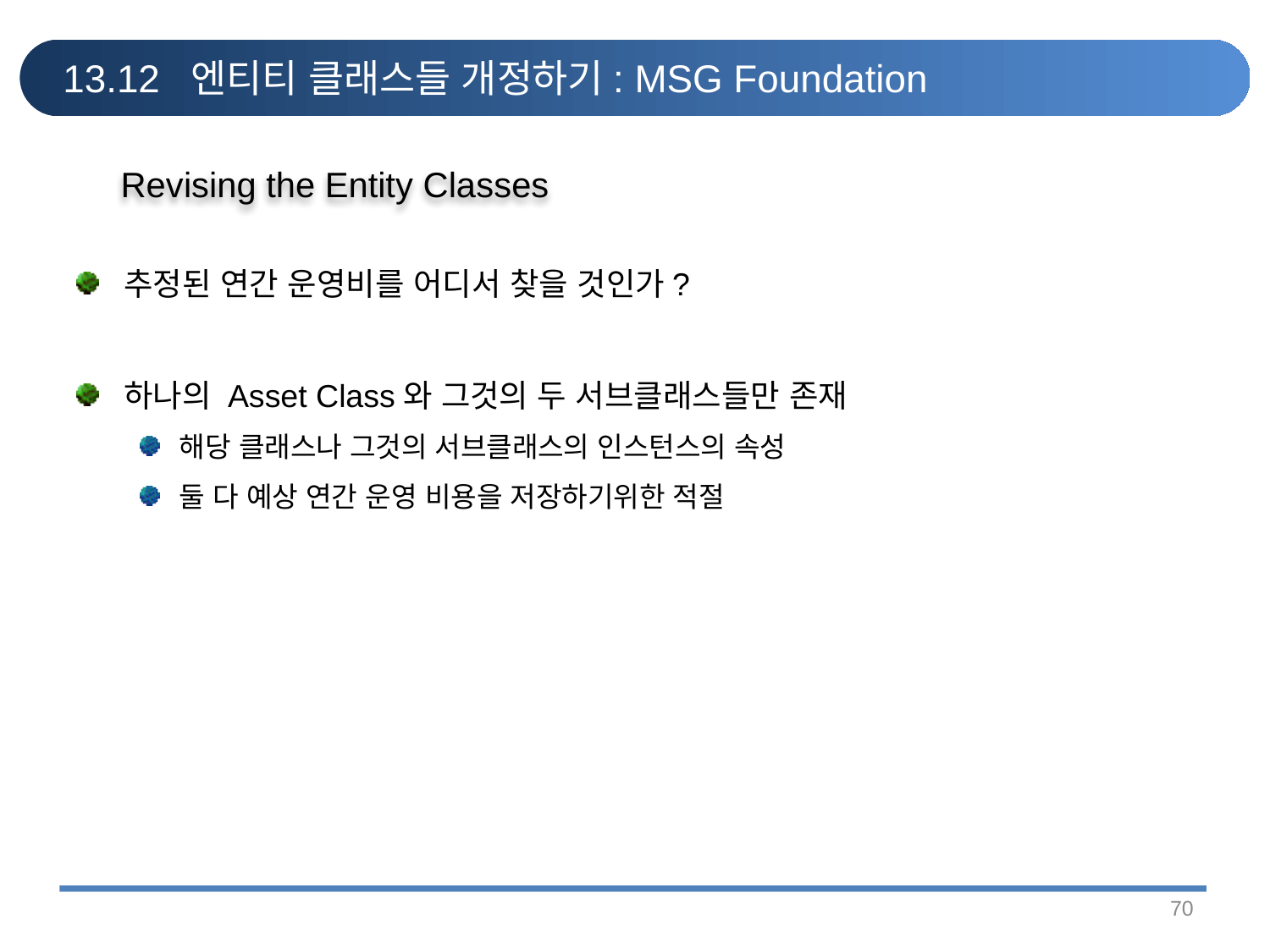

# 13.12  엔티티 클래스들 개정하기: MSG Foundation
Revising the Entity Classes
추정된 연간 운영비를 어디서 찾을 것인가?

하나의 Asset Class와 그것의 두 서브클래스들만 존재
해당 클래스나 그것의 서브클래스의 인스턴스의 속성
둘 다 예상 연간 운영 비용을 저장하기위한 적절
70